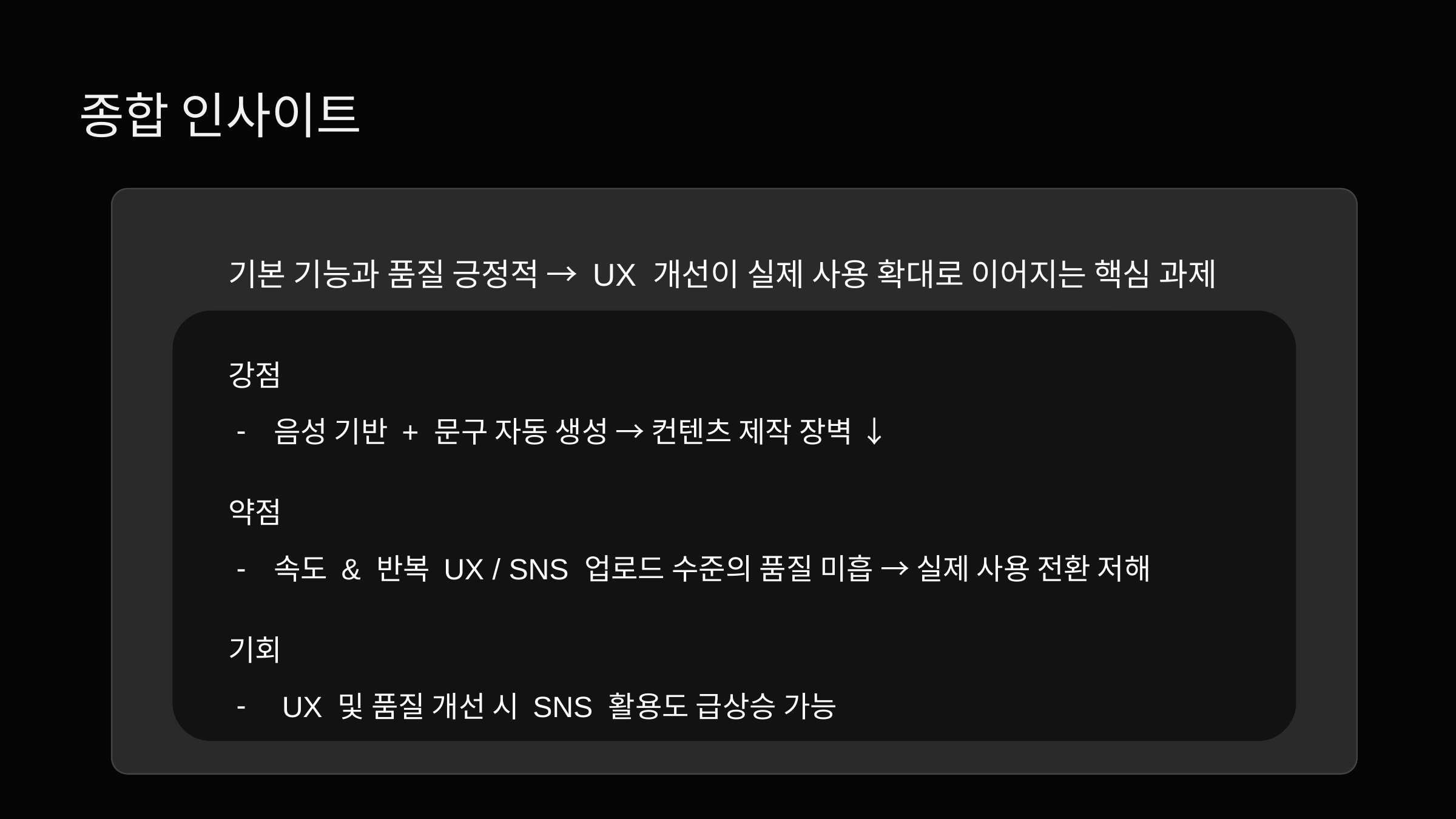

종합 인사이트

기본 기능과 품질 긍정적 → UX 개선이 실제 사용 확대로 이어지는 핵심 과제

강점
음성 기반 + 문구 자동 생성 → 컨텐츠 제작 장벽 ↓

약점
속도 & 반복 UX / SNS 업로드 수준의 품질 미흡 → 실제 사용 전환 저해

기회
 UX 및 품질 개선 시 SNS 활용도 급상승 가능